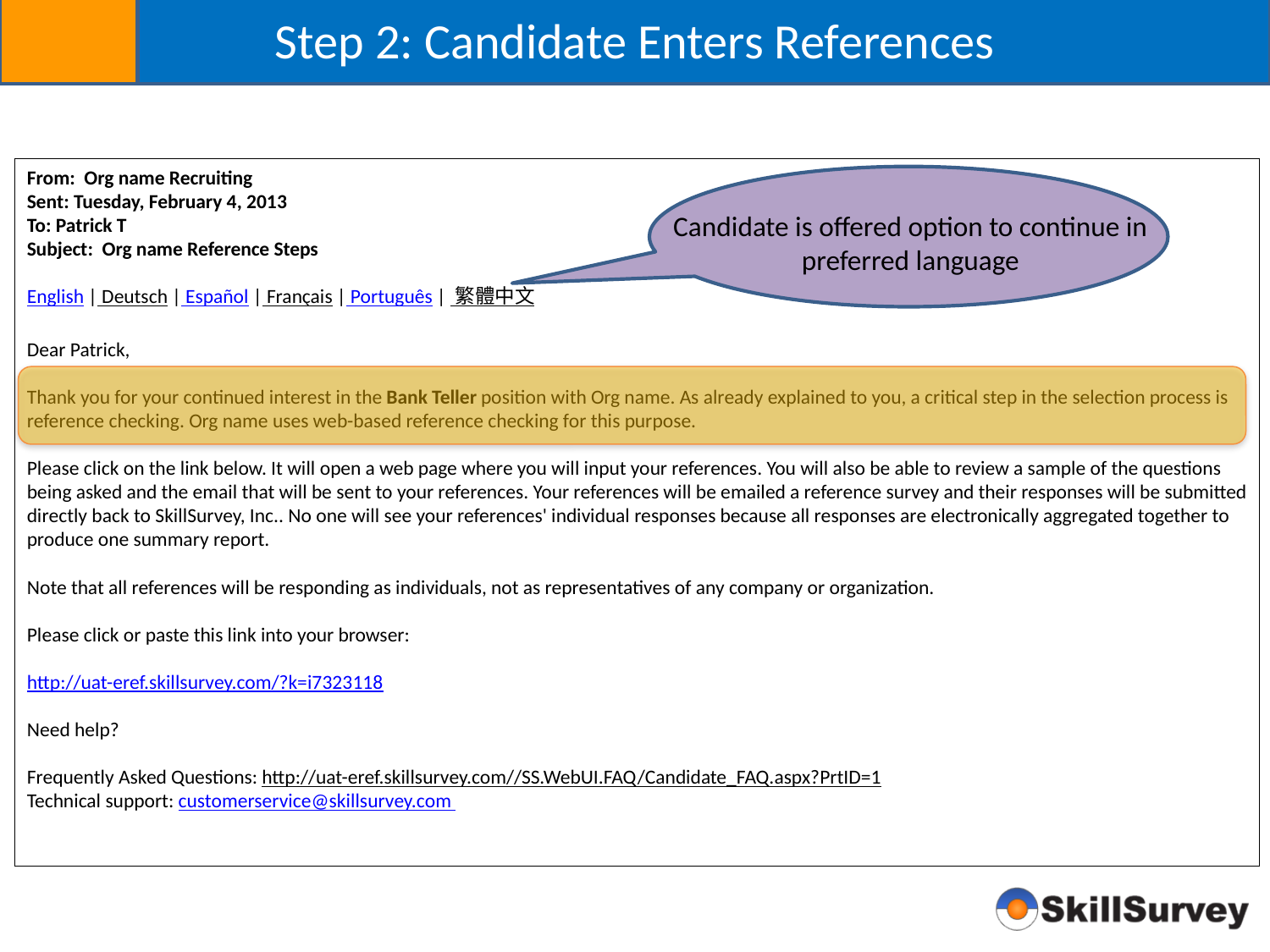

Step 2: Candidate Enters References
From:  Org name Recruiting
Sent: Tuesday, February 4, 2013
To: Patrick T
Subject:  Org name Reference Steps
English | Deutsch | Español | Français | Português | 繁體中文
Dear Patrick,
Thank you for your continued interest in the Bank Teller position with Org name. As already explained to you, a critical step in the selection process is reference checking. Org name uses web-based reference checking for this purpose.
Please click on the link below. It will open a web page where you will input your references. You will also be able to review a sample of the questions being asked and the email that will be sent to your references. Your references will be emailed a reference survey and their responses will be submitted directly back to SkillSurvey, Inc.. No one will see your references' individual responses because all responses are electronically aggregated together to produce one summary report.
Note that all references will be responding as individuals, not as representatives of any company or organization.
Please click or paste this link into your browser:
http://uat-eref.skillsurvey.com/?k=i7323118
Need help?
Frequently Asked Questions: http://uat-eref.skillsurvey.com//SS.WebUI.FAQ/Candidate_FAQ.aspx?PrtID=1
Technical support: customerservice@skillsurvey.com

Candidate is offered option to continue in preferred language